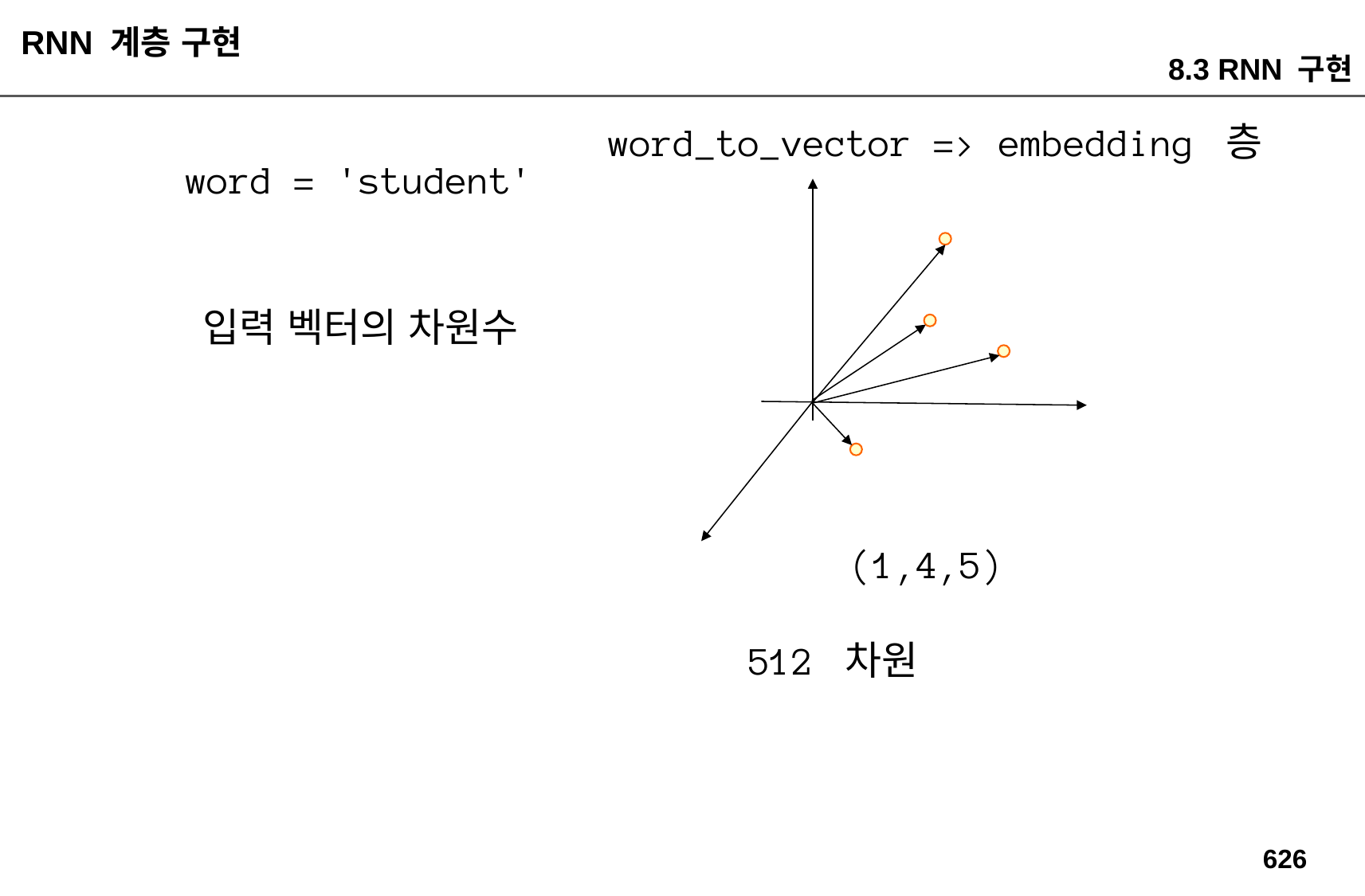

RNN 계층 구현
8.3 RNN 구현
word_to_vector => embedding 층
word = 'student'

입력 벡터의 차원수

(1,4,5)
512 차원